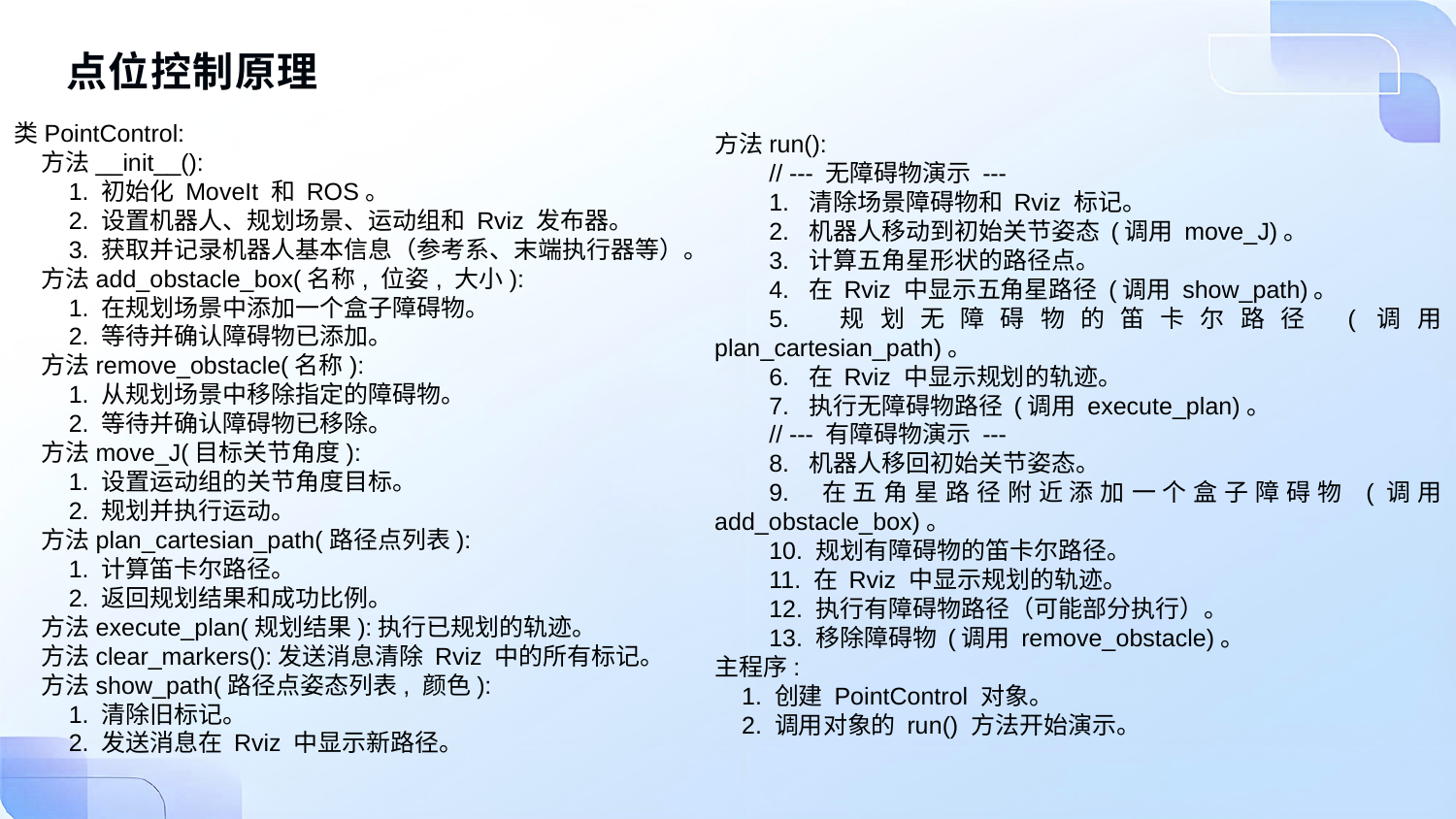

点位控制原理
类PointControl:
    方法__init__():
        1. 初始化 MoveIt 和 ROS。
        2. 设置机器人、规划场景、运动组和 Rviz 发布器。
        3. 获取并记录机器人基本信息（参考系、末端执行器等）。
    方法add_obstacle_box(名称, 位姿, 大小):
        1. 在规划场景中添加一个盒子障碍物。
        2. 等待并确认障碍物已添加。
    方法remove_obstacle(名称):
        1. 从规划场景中移除指定的障碍物。
        2. 等待并确认障碍物已移除。
    方法move_J(目标关节角度):
        1. 设置运动组的关节角度目标。
        2. 规划并执行运动。
    方法plan_cartesian_path(路径点列表):
        1. 计算笛卡尔路径。
        2. 返回规划结果和成功比例。
    方法execute_plan(规划结果):执行已规划的轨迹。
    方法clear_markers():发送消息清除 Rviz 中的所有标记。
    方法show_path(路径点姿态列表, 颜色):
        1. 清除旧标记。
        2. 发送消息在 Rviz 中显示新路径。

方法run():
        // --- 无障碍物演示 ---
        1.  清除场景障碍物和 Rviz 标记。
        2.  机器人移动到初始关节姿态 (调用 move_J)。
        3.  计算五角星形状的路径点。
        4.  在 Rviz 中显示五角星路径 (调用 show_path)。
        5.  规划无障碍物的笛卡尔路径 (调用 plan_cartesian_path)。
        6.  在 Rviz 中显示规划的轨迹。
        7.  执行无障碍物路径 (调用 execute_plan)。
        // --- 有障碍物演示 ---
        8.  机器人移回初始关节姿态。
        9.  在五角星路径附近添加一个盒子障碍物 (调用 add_obstacle_box)。
        10. 规划有障碍物的笛卡尔路径。
        11. 在 Rviz 中显示规划的轨迹。
        12. 执行有障碍物路径（可能部分执行）。
        13. 移除障碍物 (调用 remove_obstacle)。
主程序:
    1. 创建 PointControl 对象。
    2. 调用对象的 run() 方法开始演示。